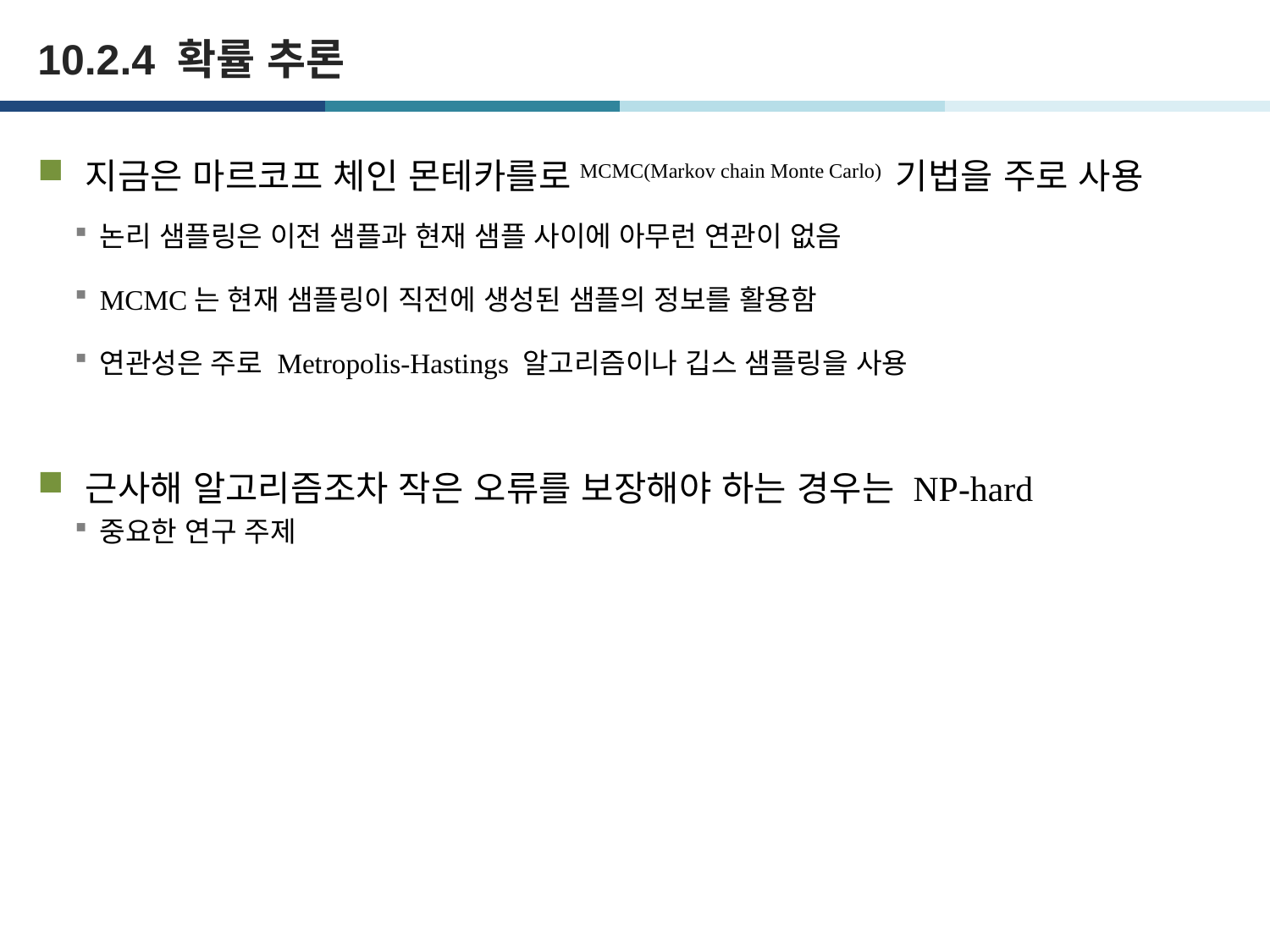

# 10.2.4 확률 추론
지금은 마르코프 체인 몬테카를로MCMC(Markov chain Monte Carlo) 기법을 주로 사용
논리 샘플링은 이전 샘플과 현재 샘플 사이에 아무런 연관이 없음
MCMC는 현재 샘플링이 직전에 생성된 샘플의 정보를 활용함
연관성은 주로 Metropolis-Hastings 알고리즘이나 깁스 샘플링을 사용

근사해 알고리즘조차 작은 오류를 보장해야 하는 경우는 NP-hard
중요한 연구 주제